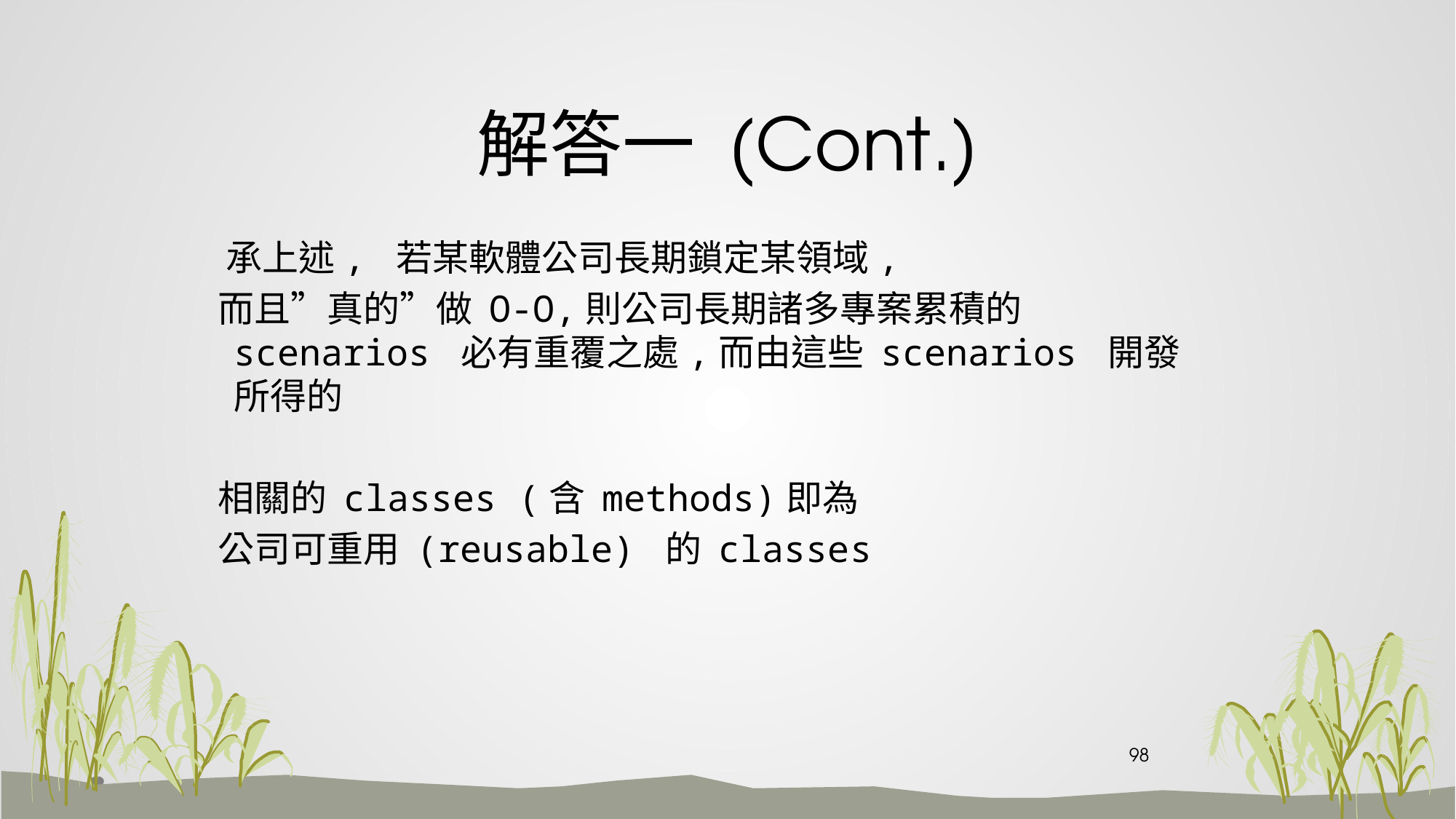

# 解答一 (Cont.)
   承上述, 若某軟體公司長期鎖定某領域,
  而且”真的”做 O-O,則公司長期諸多專案累積的 scenarios 必有重覆之處,而由這些 scenarios 開發所得的

  相關的 classes (含 methods)即為
  公司可重用 (reusable) 的 classes
98